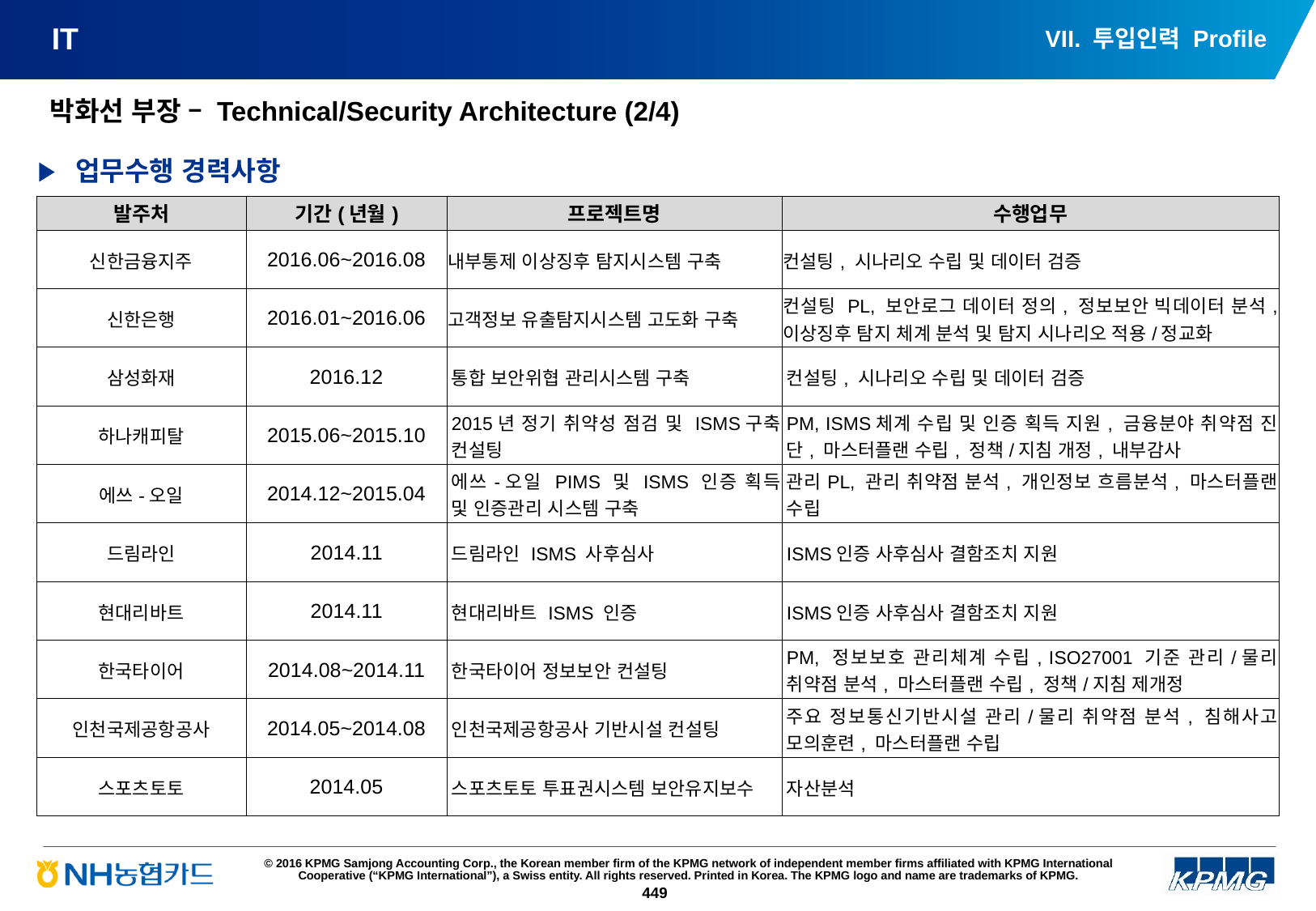

VII. 투입인력 Profile
# IT
박화선 부장 – Technical/Security Architecture (2/4)
업무수행 경력사항
| 발주처 | 기간(년월) | 프로젝트명 | 수행업무 |
| --- | --- | --- | --- |
| 신한금융지주 | 2016.06~2016.08 | 내부통제 이상징후 탐지시스템 구축 | 컨설팅, 시나리오 수립 및 데이터 검증 |
| 신한은행 | 2016.01~2016.06 | 고객정보 유출탐지시스템 고도화 구축 | 컨설팅 PL, 보안로그 데이터 정의, 정보보안 빅데이터 분석, 이상징후 탐지 체계 분석 및 탐지 시나리오 적용/정교화 |
| 삼성화재 | 2016.12 | 통합 보안위협 관리시스템 구축 | 컨설팅, 시나리오 수립 및 데이터 검증 |
| 하나캐피탈 | 2015.06~2015.10 | 2015년 정기 취약성 점검 및 ISMS구축 컨설팅 | PM, ISMS체계 수립 및 인증 획득 지원, 금융분야 취약점 진단, 마스터플랜 수립, 정책/지침 개정, 내부감사 |
| 에쓰-오일 | 2014.12~2015.04 | 에쓰-오일 PIMS 및 ISMS 인증 획득 및 인증관리 시스템 구축 | 관리PL, 관리 취약점 분석, 개인정보 흐름분석, 마스터플랜 수립 |
| 드림라인 | 2014.11 | 드림라인 ISMS 사후심사 | ISMS인증 사후심사 결함조치 지원 |
| 현대리바트 | 2014.11 | 현대리바트 ISMS 인증 | ISMS인증 사후심사 결함조치 지원 |
| 한국타이어 | 2014.08~2014.11 | 한국타이어 정보보안 컨설팅 | PM, 정보보호 관리체계 수립, ISO27001 기준 관리/물리 취약점 분석, 마스터플랜 수립, 정책/지침 제개정 |
| 인천국제공항공사 | 2014.05~2014.08 | 인천국제공항공사 기반시설 컨설팅 | 주요 정보통신기반시설 관리/물리 취약점 분석, 침해사고 모의훈련, 마스터플랜 수립 |
| 스포츠토토 | 2014.05 | 스포츠토토 투표권시스템 보안유지보수 | 자산분석 |